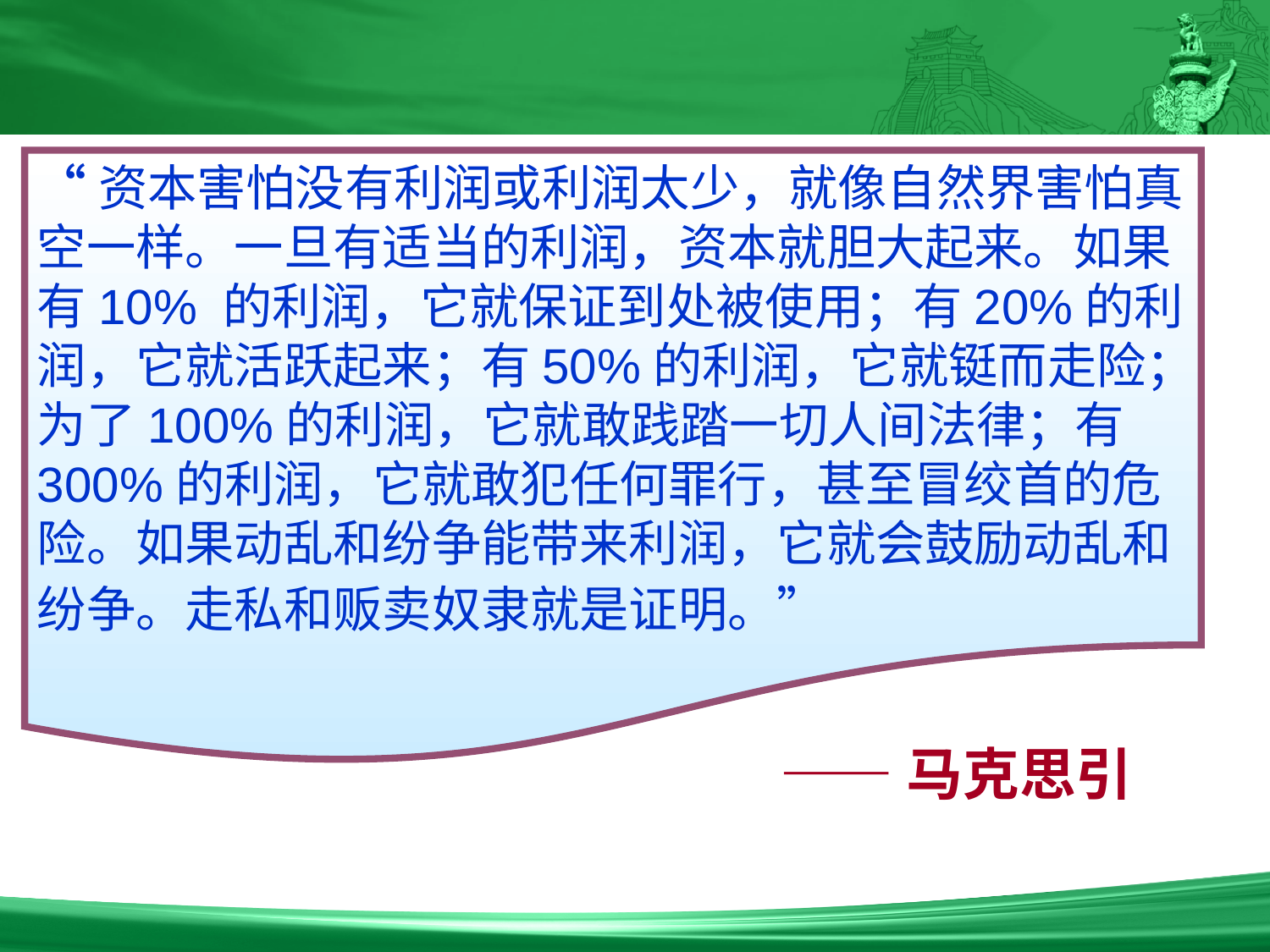

“资本害怕没有利润或利润太少，就像自然界害怕真空一样。一旦有适当的利润，资本就胆大起来。如果有10% 的利润，它就保证到处被使用；有20%的利润，它就活跃起来；有50%的利润，它就铤而走险；为了100%的利润，它就敢践踏一切人间法律；有300%的利润，它就敢犯任何罪行，甚至冒绞首的危险。如果动乱和纷争能带来利润，它就会鼓励动乱和纷争。走私和贩卖奴隶就是证明。”
         ——马克思引